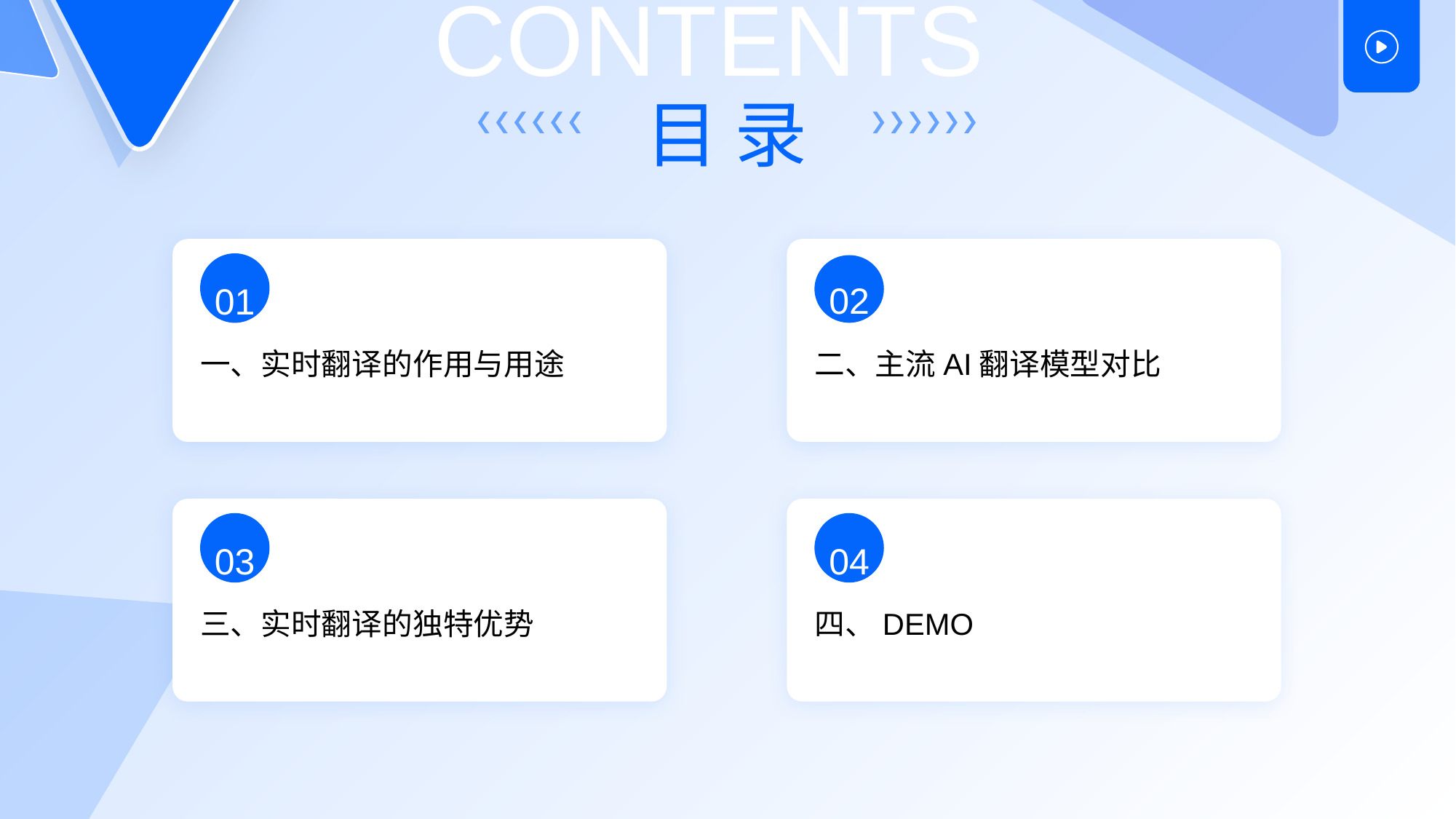

CONTENTS

目 录

02
01
一、实时翻译的作用与用途
二、主流AI翻译模型对比

03
04
三、实时翻译的独特优势
四、DEMO